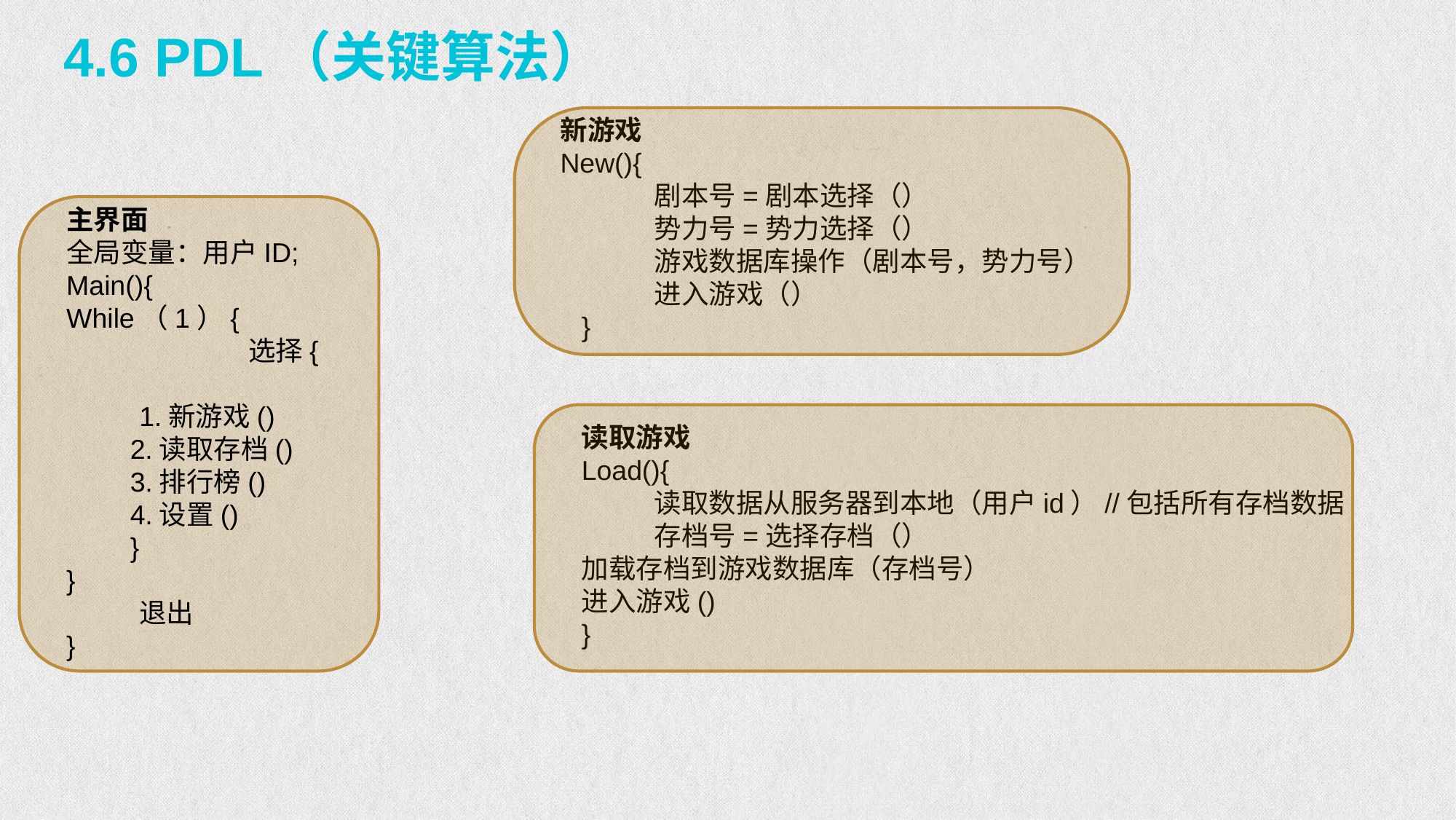

4.6 PDL（关键算法）

新游戏
New(){
	剧本号=剧本选择（）
	势力号=势力选择（）
	游戏数据库操作（剧本号，势力号）
	进入游戏（）
}

主界面
全局变量：用户ID;
Main(){
While（1）{
		选择{
			1.新游戏()
2.读取存档()
3.排行榜()
4.设置()
}
}
	退出
}

读取游戏
Load(){
	读取数据从服务器到本地（用户id）//包括所有存档数据
	存档号=选择存档（）
加载存档到游戏数据库（存档号）
进入游戏()
}